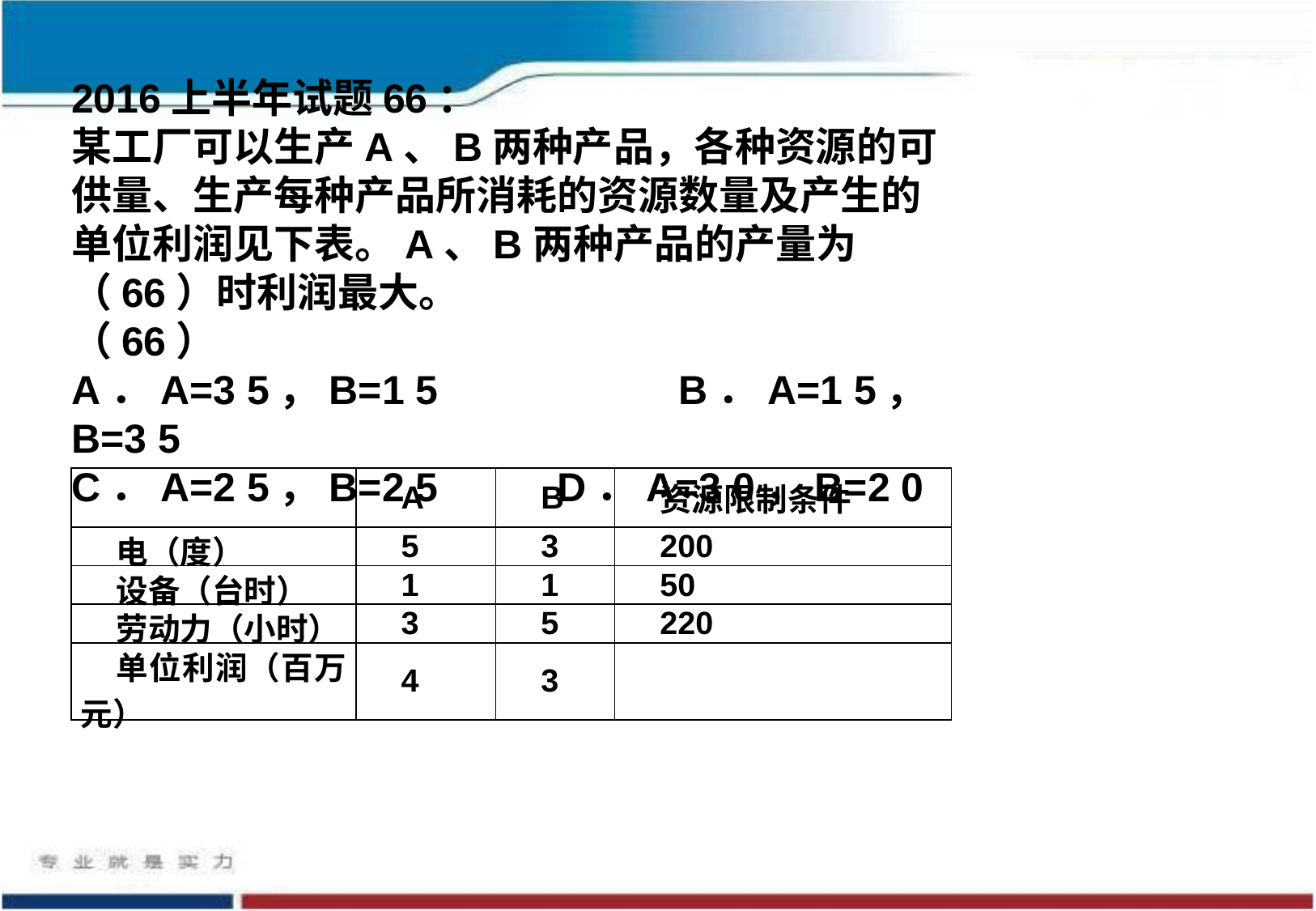

2016上半年试题66：
某工厂可以生产A、B两种产品，各种资源的可供量、生产每种产品所消耗的资源数量及产生的单位利润见下表。A、B两种产品的产量为（66）时利润最大。
（66）
A．A=3 5，B=1 5		B．A=1 5，B=3 5
C．A=2 5，B=2 5	D．A=3 0，B=2 0
|  | A | B | 资源限制条件 |
| --- | --- | --- | --- |
| 电（度） | 5 | 3 | 200 |
| 设备（台时） | 1 | 1 | 50 |
| 劳动力（小时） | 3 | 5 | 220 |
| 单位利润（百万元） | 4 | 3 |  |